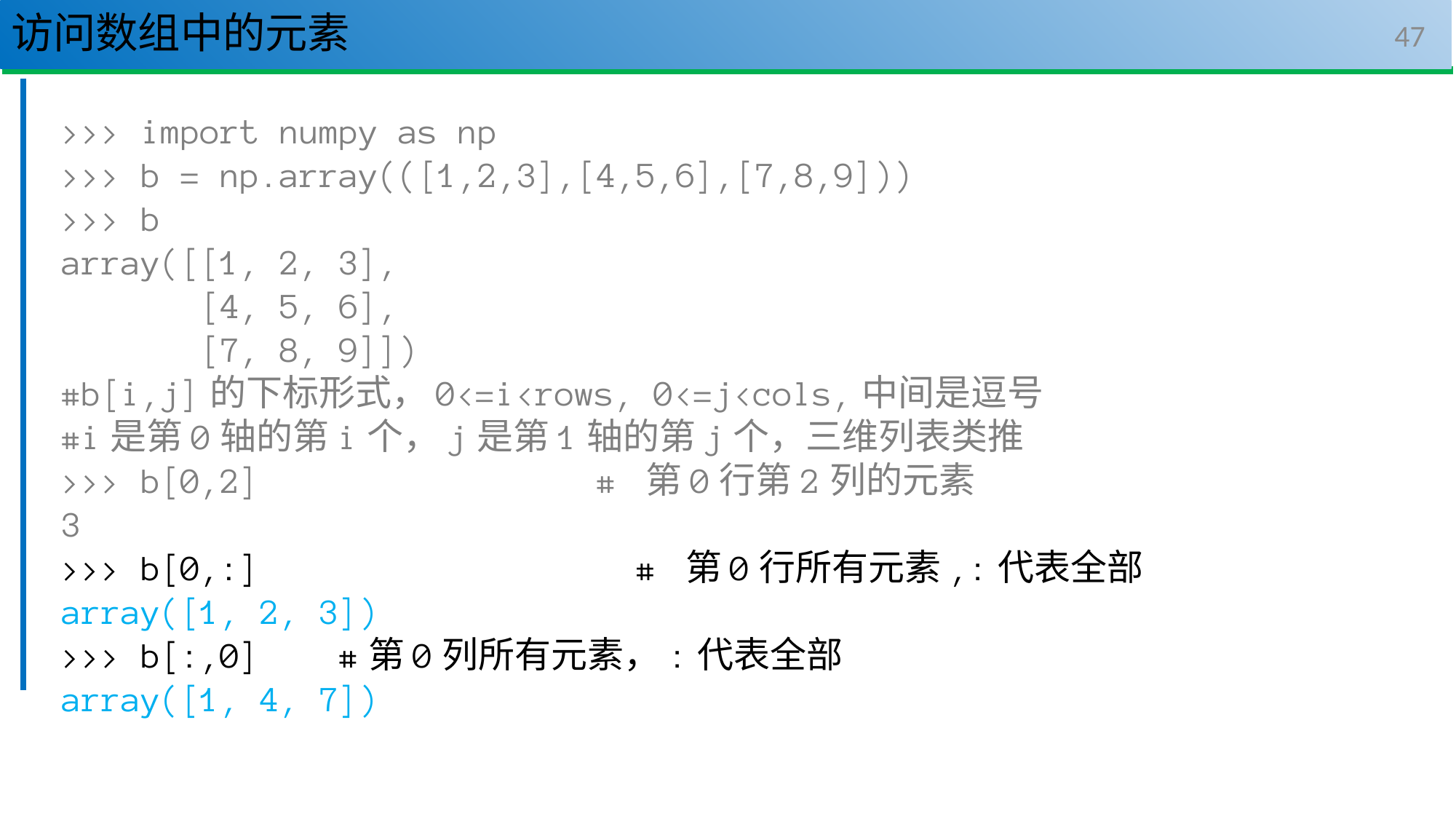

# 访问数组中的元素
47
>>> import numpy as np
>>> b = np.array(([1,2,3],[4,5,6],[7,8,9]))
>>> b
array([[1, 2, 3],
       [4, 5, 6],
       [7, 8, 9]])
#b[i,j]的下标形式，0<=i<rows, 0<=j<cols,中间是逗号
#i是第0轴的第i个，j是第1轴的第j个，三维列表类推
>>> b[0,2]                 # 第0行第2列的元素
3
>>> b[0,:]                   # 第0行所有元素,:代表全部
array([1, 2, 3])
>>> b[:,0]    #第0列所有元素，:代表全部
array([1, 4, 7])